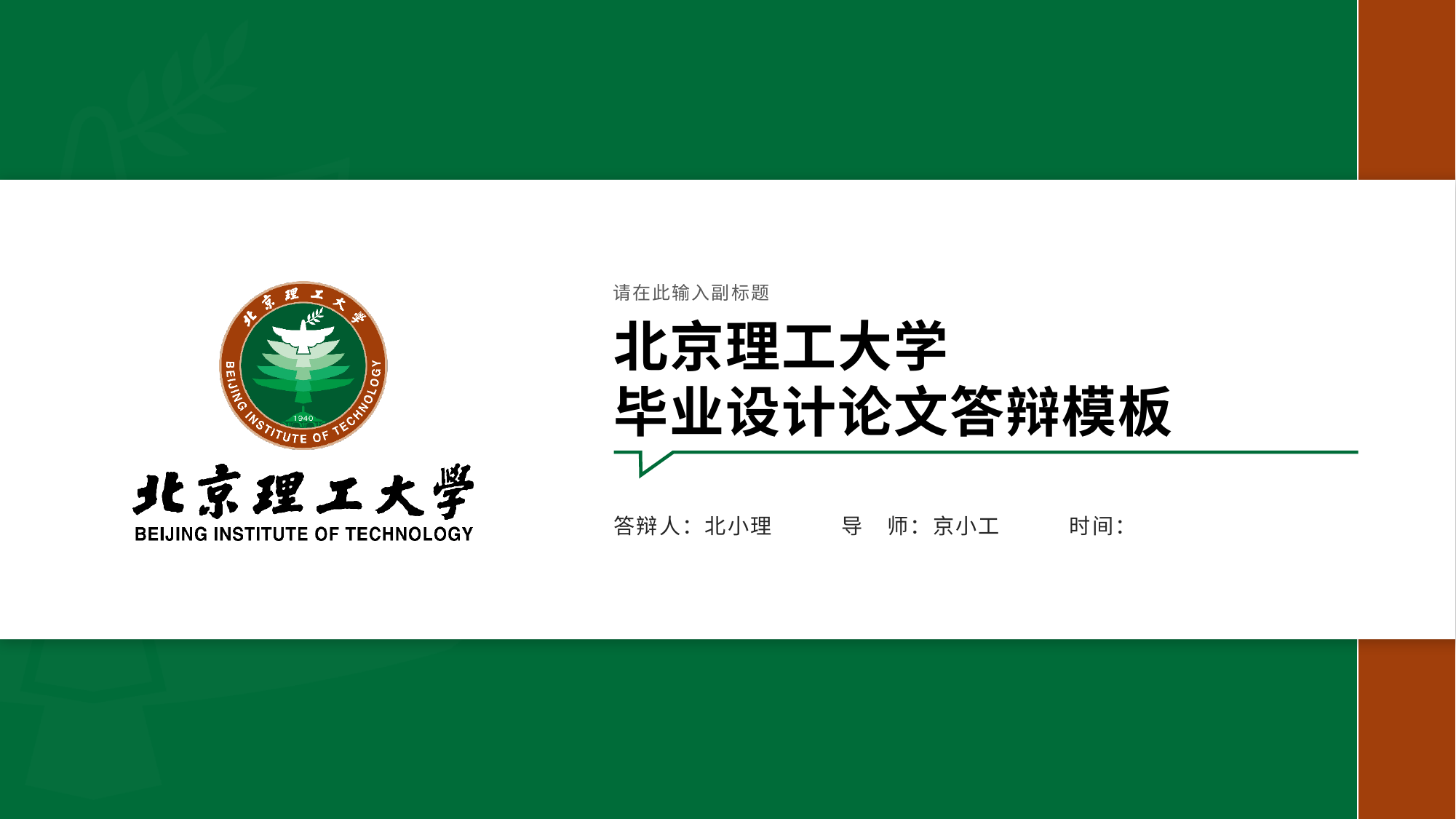

请在此输入副标题
# 北京理工大学 毕业设计论文答辩模板
答辩人：北小理　　　导　师：京小工　　　时间：